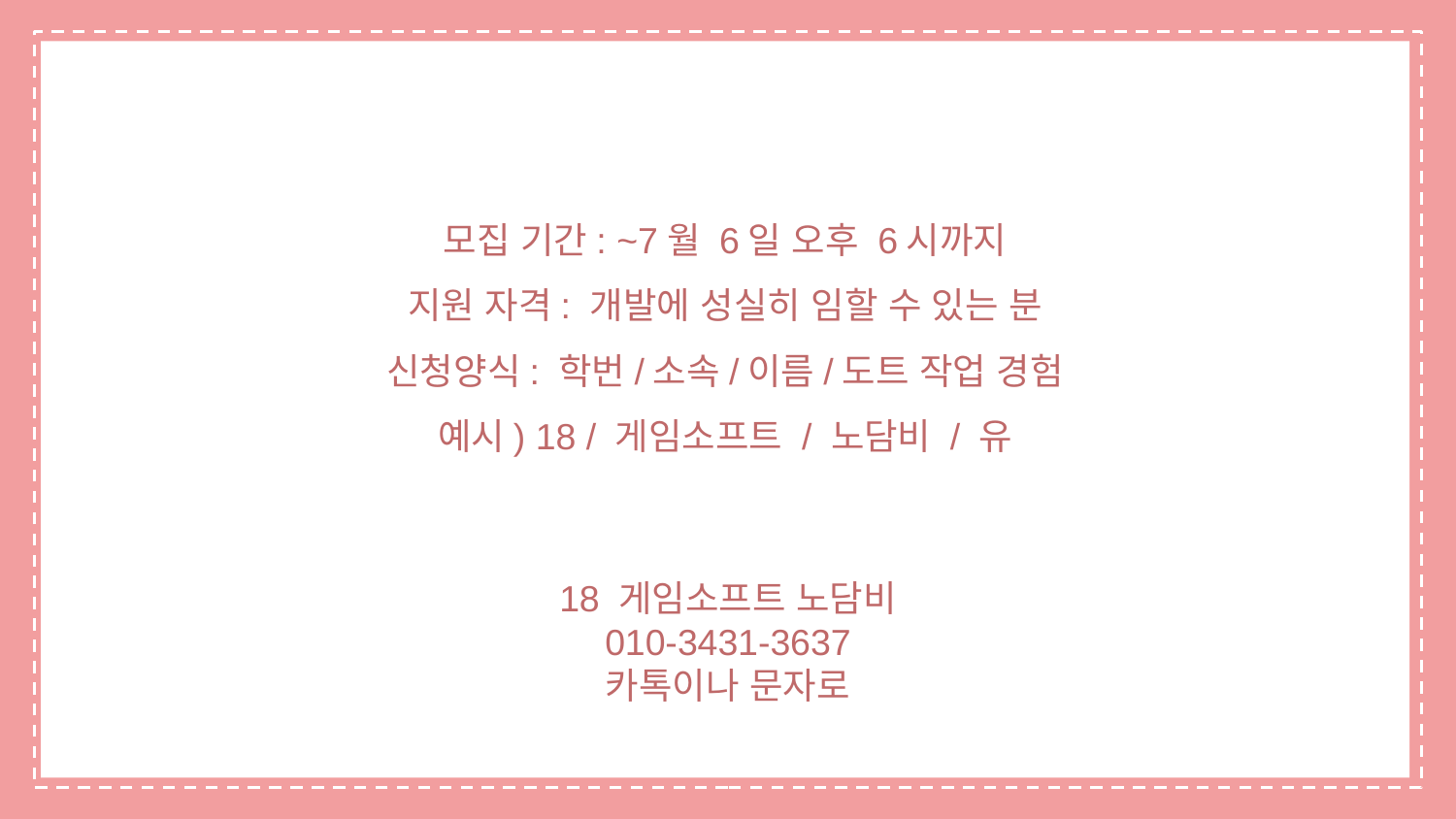

모집 기간: ~7월 6일 오후 6시까지
지원 자격: 개발에 성실히 임할 수 있는 분
신청양식: 학번/소속/이름/도트 작업 경험
예시) 18 / 게임소프트 / 노담비 / 유
18 게임소프트 노담비
010-3431-3637
카톡이나 문자로